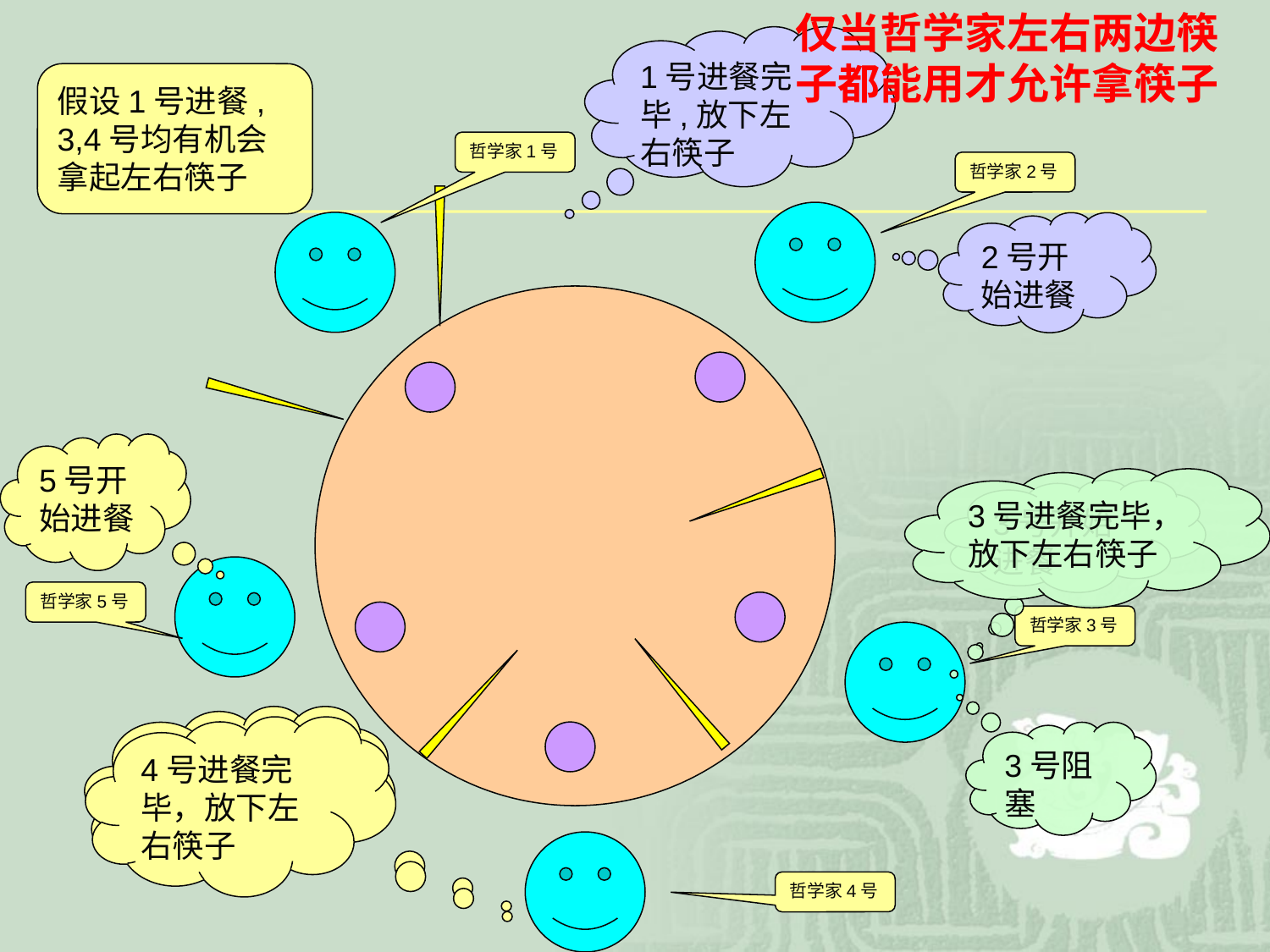

仅当哲学家左右两边筷子都能用才允许拿筷子
1号进餐完毕,放下左右筷子
假设1号进餐,
3,4号均有机会
拿起左右筷子
哲学家1号
哲学家2号

2号开始进餐

5号开始进餐
3号进餐完毕，放下左右筷子
3号开始进餐

哲学家5号

哲学家3号

假设4号获得左右筷子进餐
4号进餐完毕，放下左右筷子

3号阻塞

哲学家4号